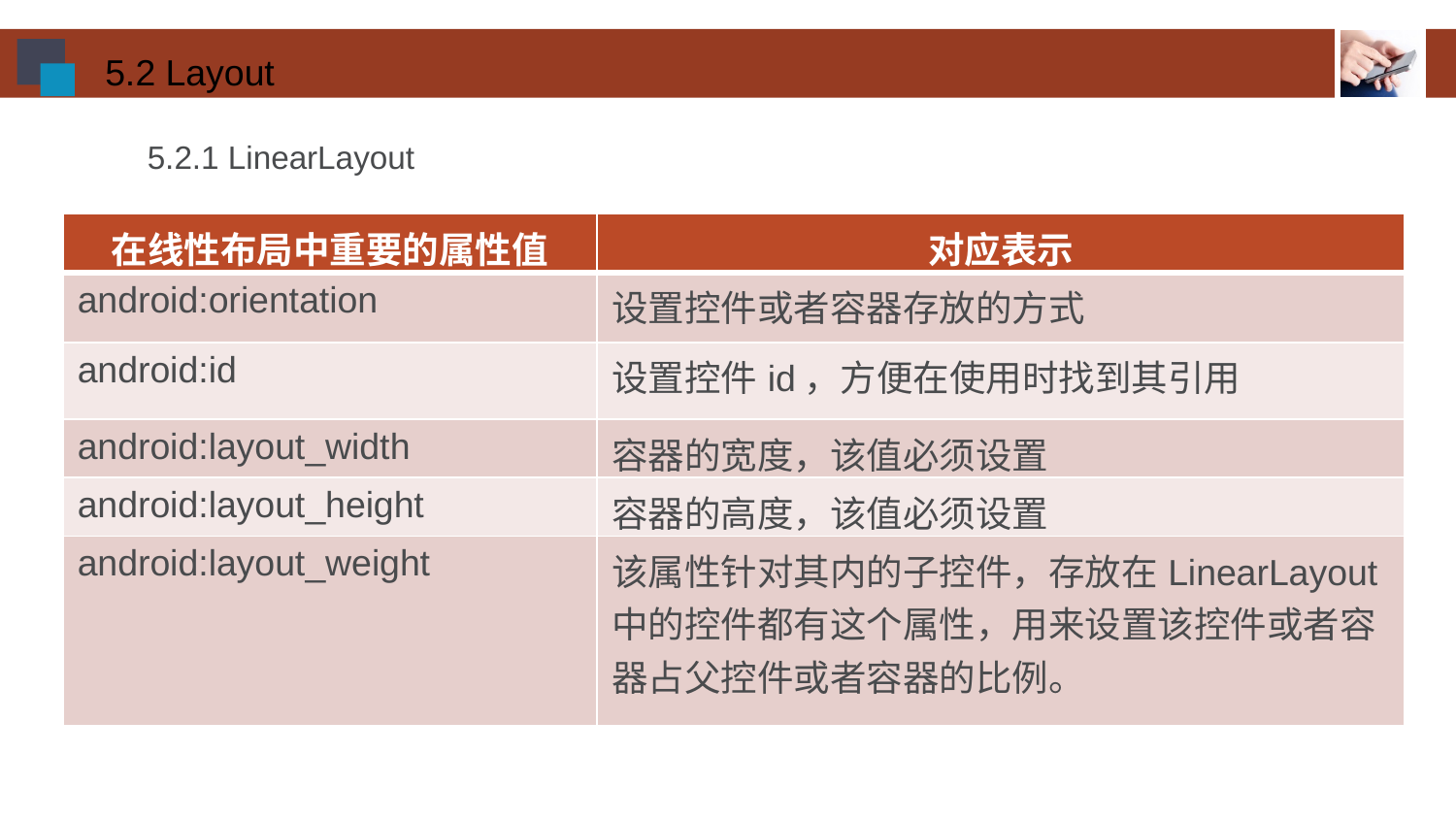

5.2 Layout

5.2.1 LinearLayout

| 在线性布局中重要的属性值 | 对应表示 |
| --- | --- |
| android:orientation | 设置控件或者容器存放的方式 |
| android:id | 设置控件id，方便在使用时找到其引用 |
| android:layout\_width | 容器的宽度，该值必须设置 |
| android:layout\_height | 容器的高度，该值必须设置 |
| android:layout\_weight | 该属性针对其内的子控件，存放在LinearLayout中的控件都有这个属性，用来设置该控件或者容器占父控件或者容器的比例。 |